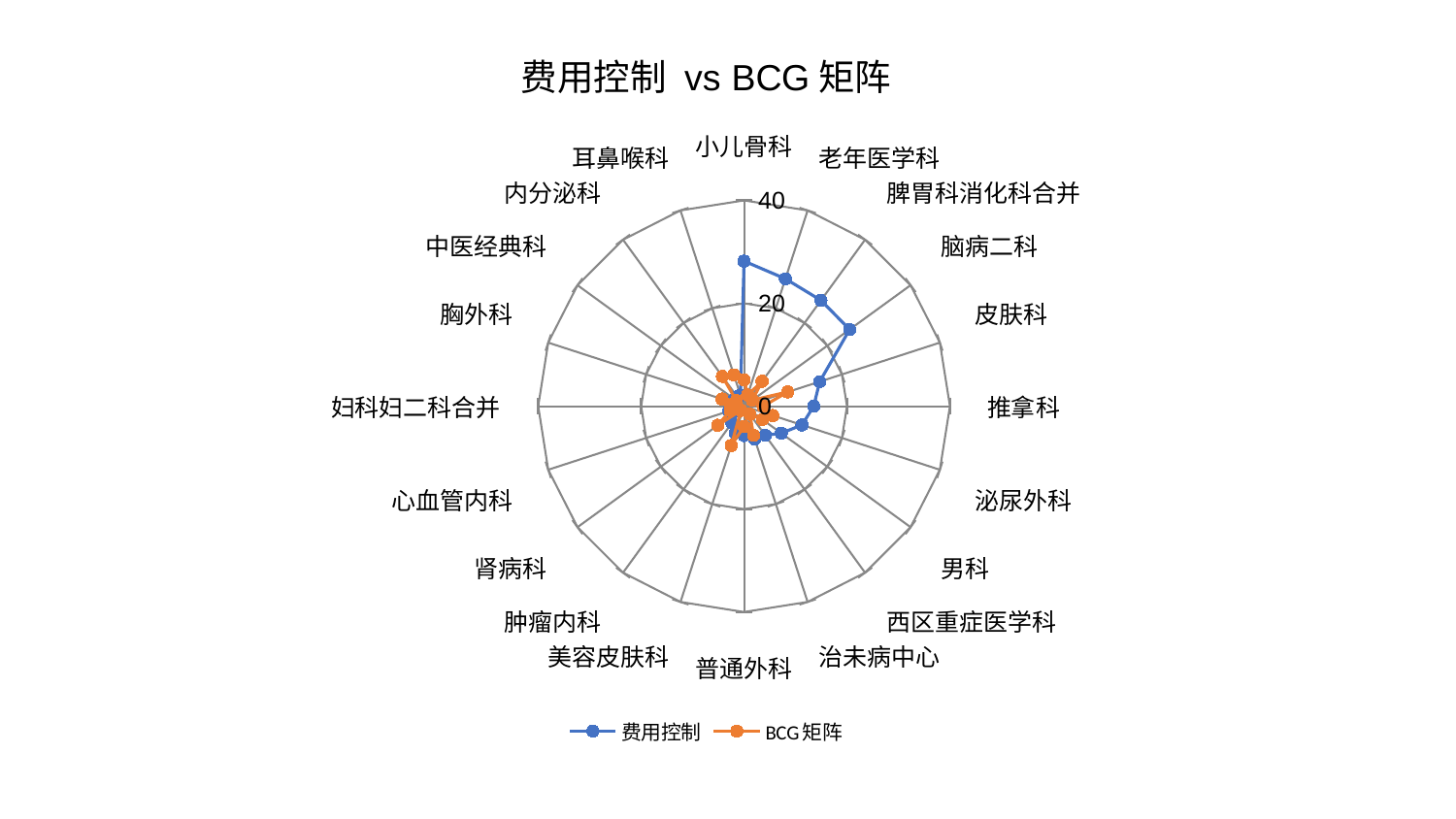

### Chart: 费用控制 vs BCG矩阵

| Category | 费用控制 | BCG矩阵 |
|---|---|---|
| 小儿骨科 | 28.197572456067583 | 5.090325836278203 |
| 老年医学科 | 26.03277206019832 | 2.268712013062466 |
| 脾胃科消化科合并 | 25.426491287710512 | 5.981323060334289 |
| 脑病二科 | 25.35780963024862 | 1.9932614544318241 |
| 皮肤科 | 15.457652989937348 | 8.919893534511536 |
| 推拿科 | 13.532443336690449 | 3.711695744901122 |
| 泌尿外科 | 11.848782666878709 | 5.8808673954004345 |
| 男科 | 8.93918864058355 | 4.400852856431609 |
| 西区重症医学科 | 7.010120564635973 | 1.9544387063082231 |
| 治未病中心 | 6.695237095752467 | 5.954485720245749 |
| 普通外科 | 5.706673233401345 | 3.945731240637133 |
| 美容皮肤科 | 5.470920110331017 | 8.030998235941613 |
| 肿瘤内科 | 4.026048152583662 | 1.0244674994333303 |
| 肾病科 | 3.199805297924142 | 6.312901178242534 |
| 心血管内科 | 3.0847262724355113 | 2.795661703106243 |
| 妇科妇二科合并 | 2.594484694066363 | 2.636966321316612 |
| 胸外科 | 2.4297081270369176 | 4.497627673635741 |
| 中医经典科 | 2.3104643943530077 | 1.8339591977509802 |
| 内分泌科 | 2.2688559710515355 | 7.172365448105838 |
| 耳鼻喉科 | 2.254768194126356 | 6.396373080196291 |
33